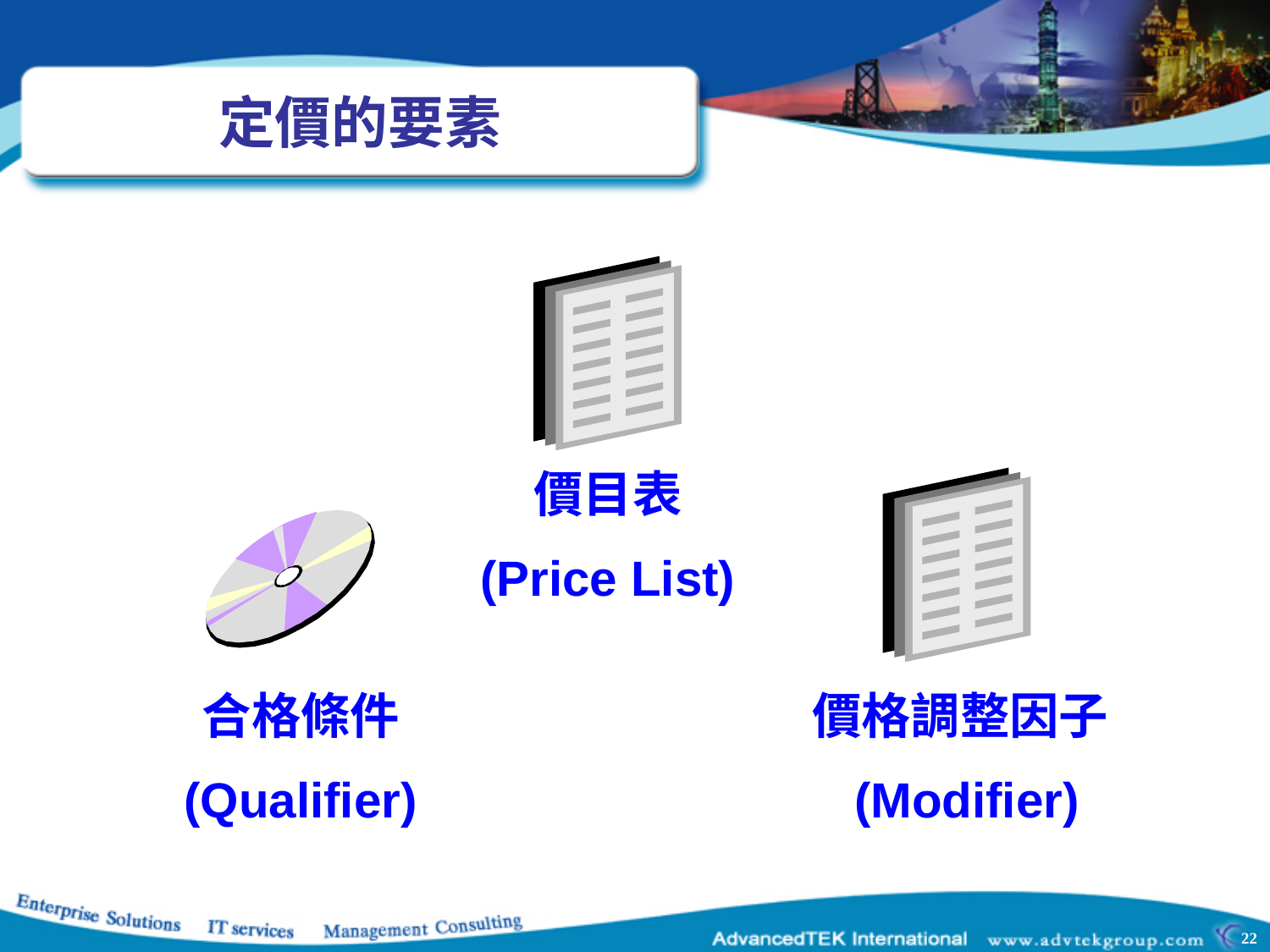

# 定價的要素

價目表
(Price List)

合格條件
(Qualifier)
價格調整因子
 (Modifier)
22